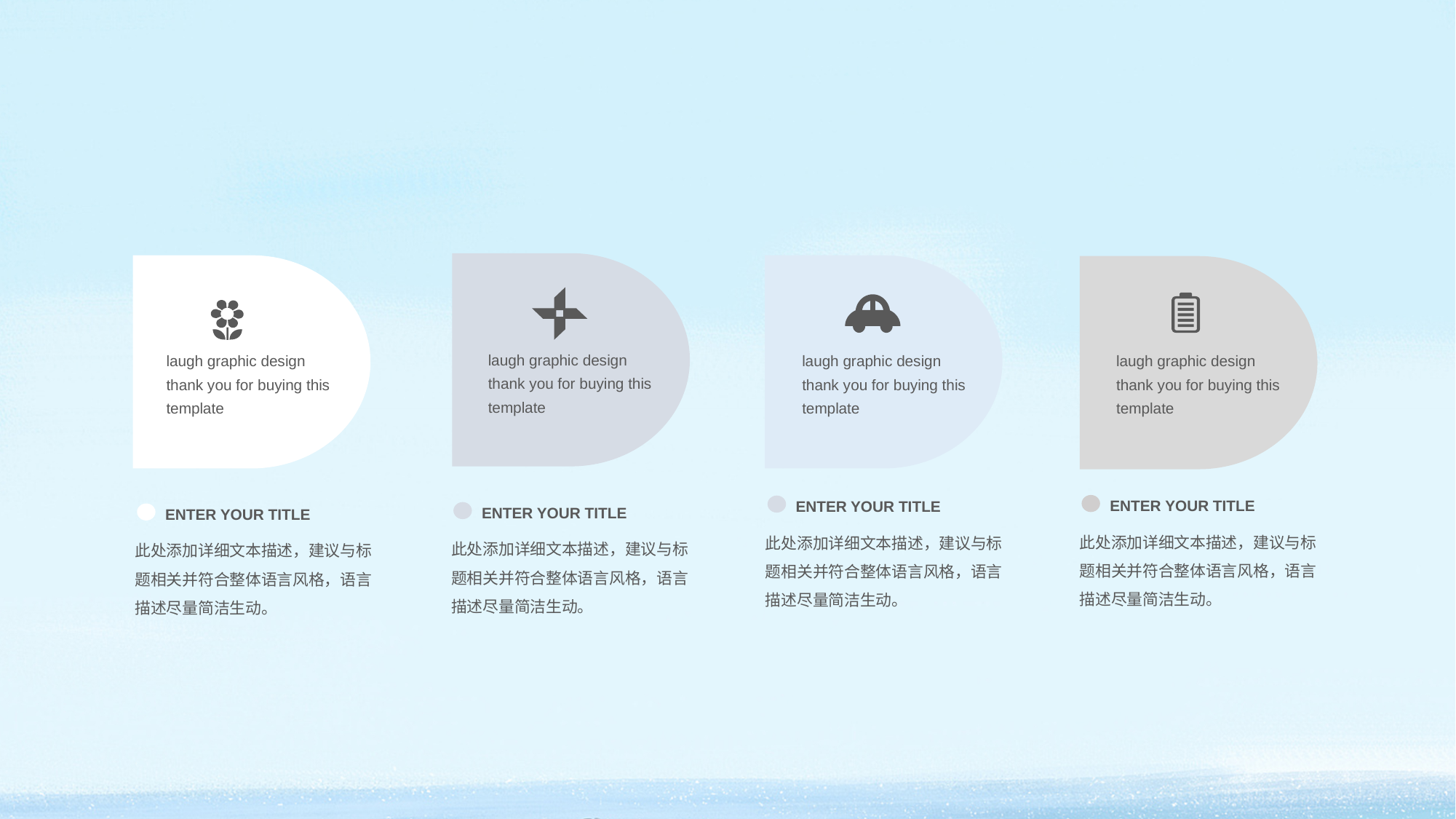

laugh graphic design thank you for buying this template
laugh graphic design thank you for buying this template
laugh graphic design thank you for buying this template
laugh graphic design thank you for buying this template
ENTER YOUR TITLE
ENTER YOUR TITLE
ENTER YOUR TITLE
ENTER YOUR TITLE

此处添加详细文本描述，建议与标题相关并符合整体语言风格，语言描述尽量简洁生动。
此处添加详细文本描述，建议与标题相关并符合整体语言风格，语言描述尽量简洁生动。
此处添加详细文本描述，建议与标题相关并符合整体语言风格，语言描述尽量简洁生动。
此处添加详细文本描述，建议与标题相关并符合整体语言风格，语言描述尽量简洁生动。